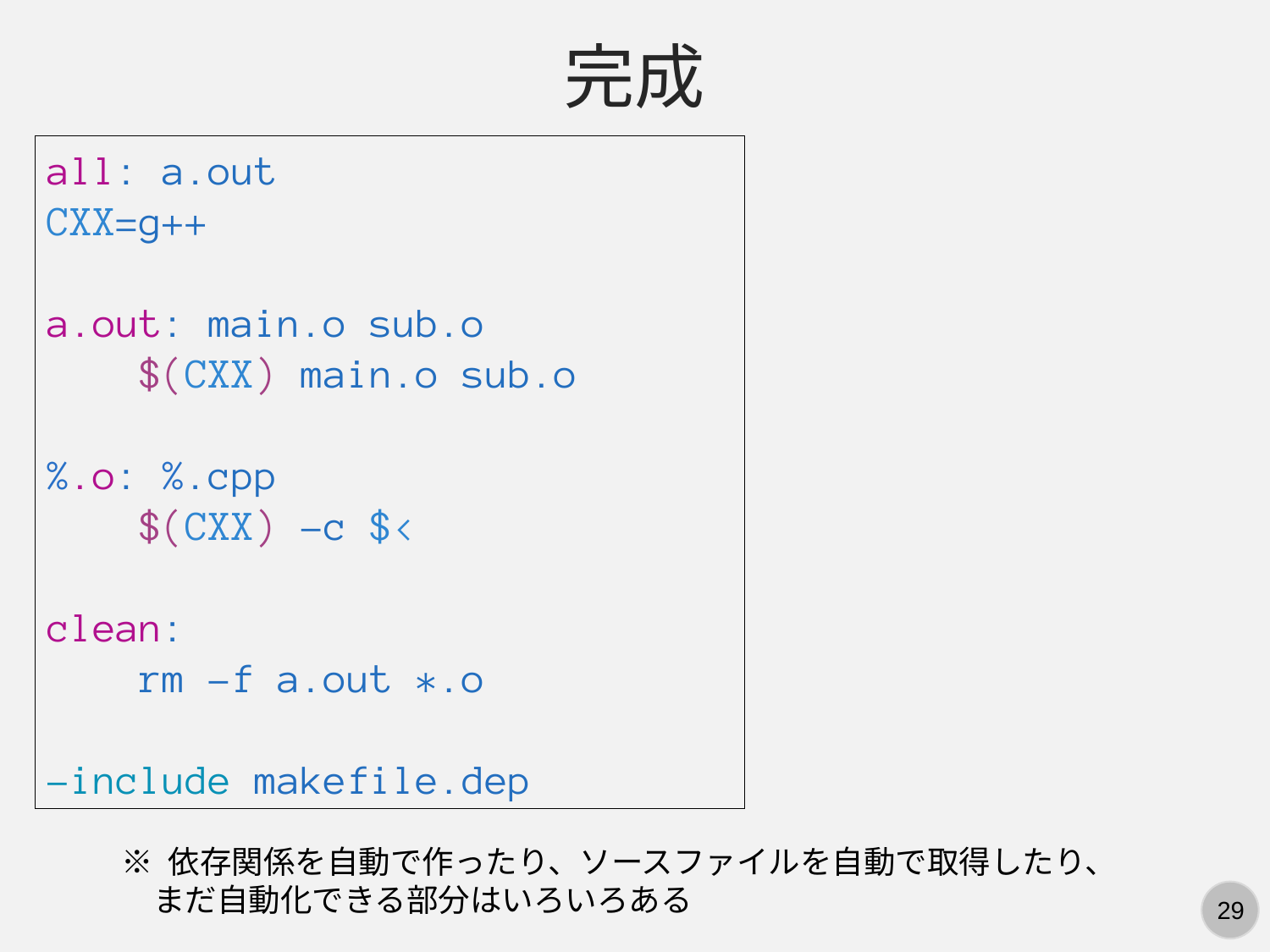

完成
all: a.out
CXX=g++
a.out: main.o sub.o
    $(CXX) main.o sub.o
%.o: %.cpp
    $(CXX) -c $<
clean:
    rm -f a.out *.o
-include makefile.dep
※ 依存関係を自動で作ったり、ソースファイルを自動で取得したり、
　まだ自動化できる部分はいろいろある